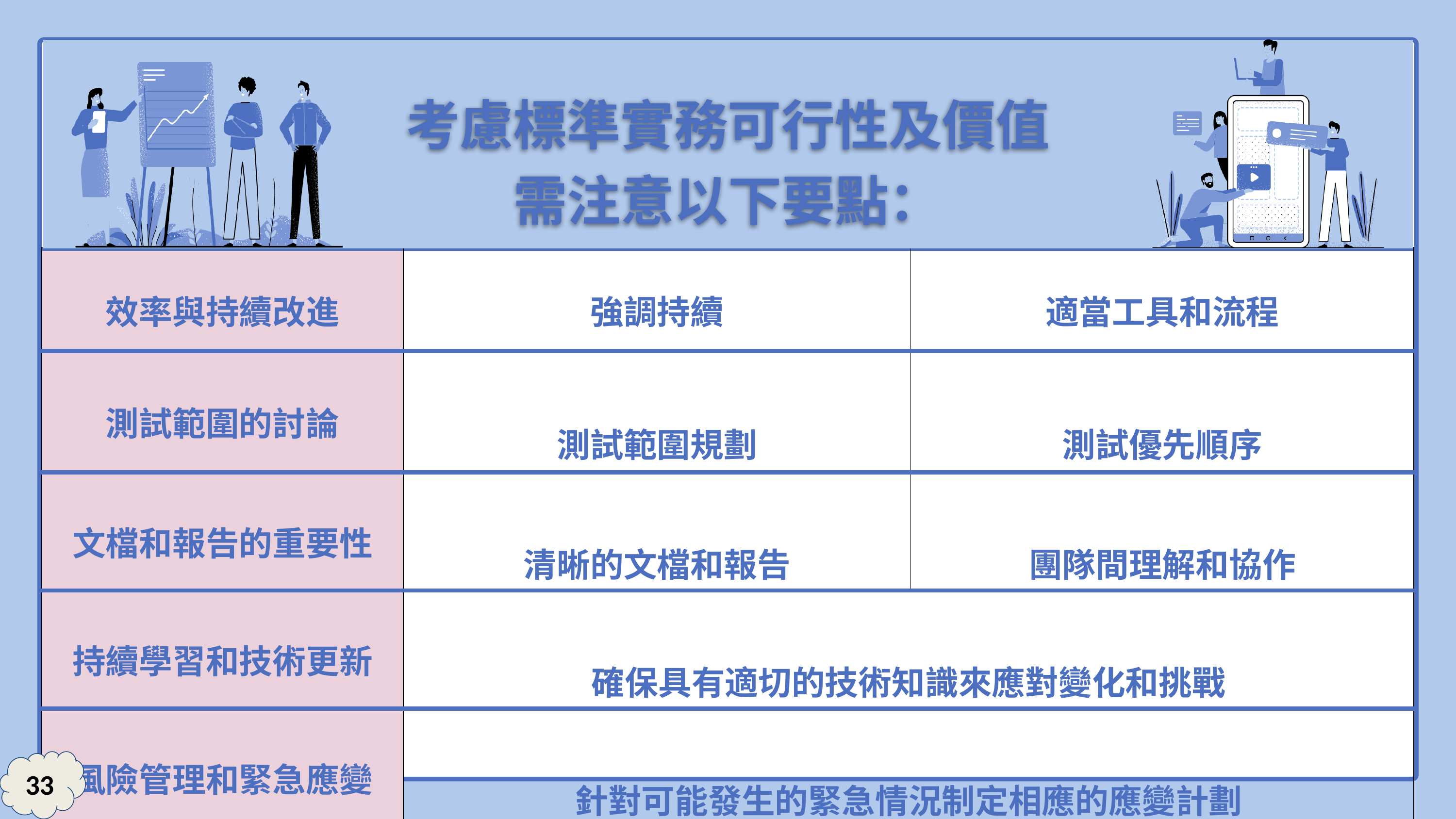

考慮標準實務可行性及價值
需注意以下要點：

| 效率與持續改進 | 強調持續 |  | 適當工具和流程 |  |
| --- | --- | --- | --- | --- |
| 測試範圍的討論 | 測試範圍規劃 |  | 測試優先順序 |  |
| 文檔和報告的重要性 | 清晰的文檔和報告 |  | 團隊間理解和協作 |  |
| 持續學習和技術更新 | 確保具有適切的技術知識來應對變化和挑戰 |  |  |  |
| 風險管理和緊急應變 | 針對可能發生的緊急情況制定相應的應變計劃 |  |  |  |
33